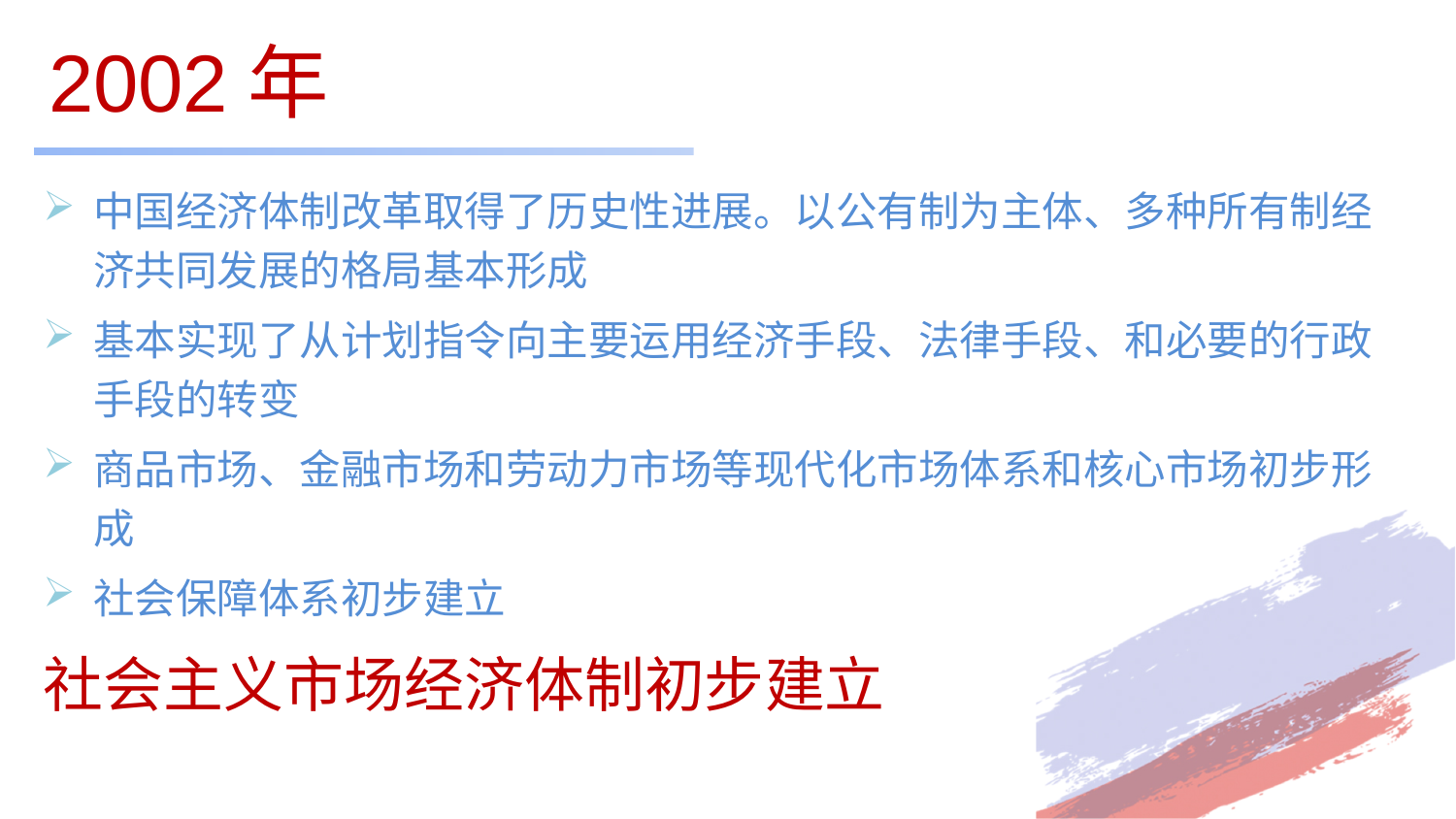

# 2002年
中国经济体制改革取得了历史性进展。以公有制为主体、多种所有制经济共同发展的格局基本形成
基本实现了从计划指令向主要运用经济手段、法律手段、和必要的行政手段的转变
商品市场、金融市场和劳动力市场等现代化市场体系和核心市场初步形成
社会保障体系初步建立
社会主义市场经济体制初步建立